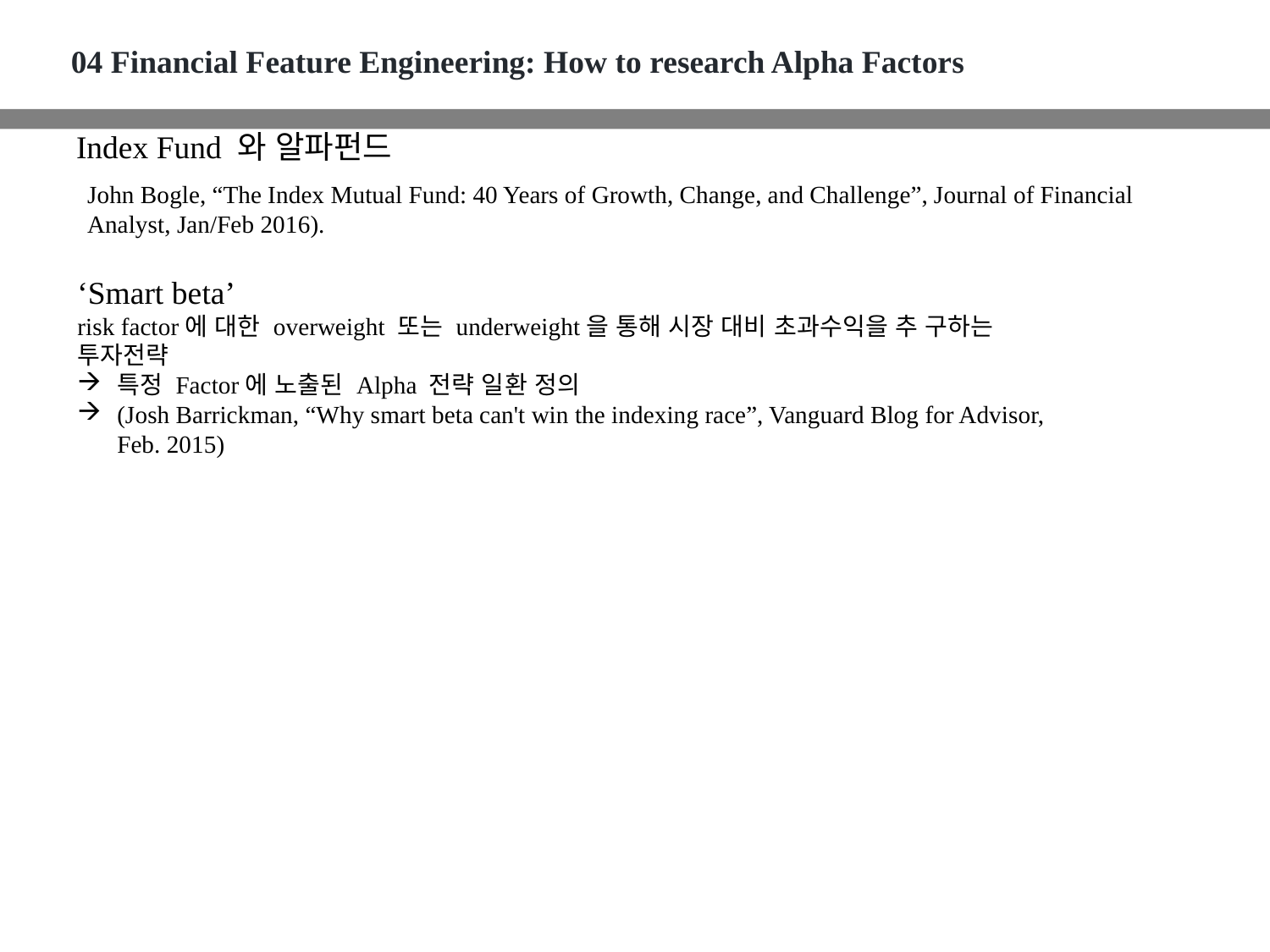

04 Financial Feature Engineering: How to research Alpha Factors

Index Fund 와 알파펀드
John Bogle, “The Index Mutual Fund: 40 Years of Growth, Change, and Challenge”, Journal of Financial Analyst, Jan/Feb 2016).
‘Smart beta’
risk factor에 대한 overweight 또는 underweight을 통해 시장 대비 초과수익을 추 구하는 투자전략
특정 Factor에 노출된 Alpha 전략 일환 정의
(Josh Barrickman, “Why smart beta can't win the indexing race”, Vanguard Blog for Advisor, Feb. 2015)